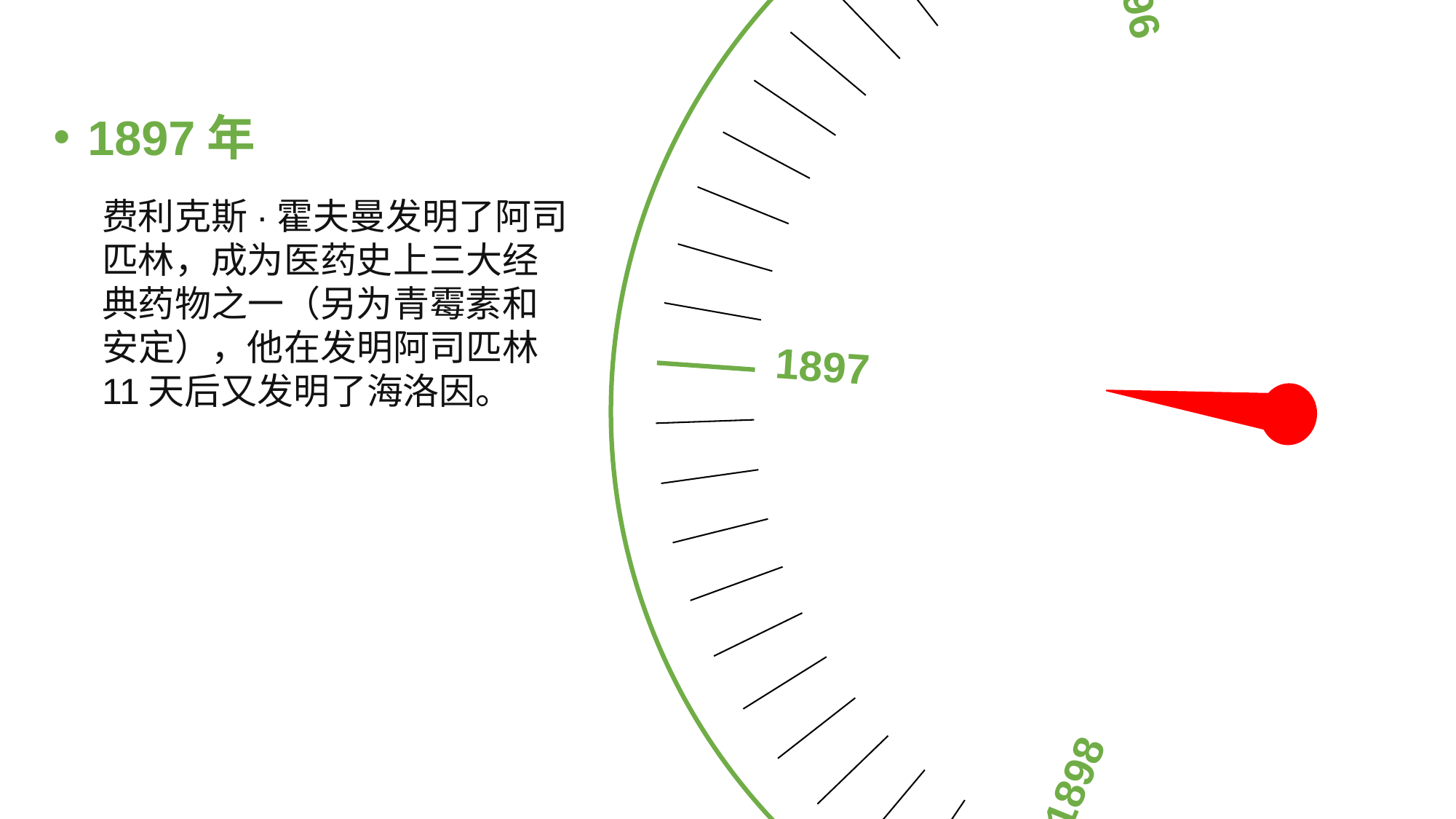

1897
1896
1898
1895
1894
1897年
费利克斯·霍夫曼发明了阿司匹林，成为医药史上三大经典药物之一（另为青霉素和安定），他在发明阿司匹林11天后又发明了海洛因。